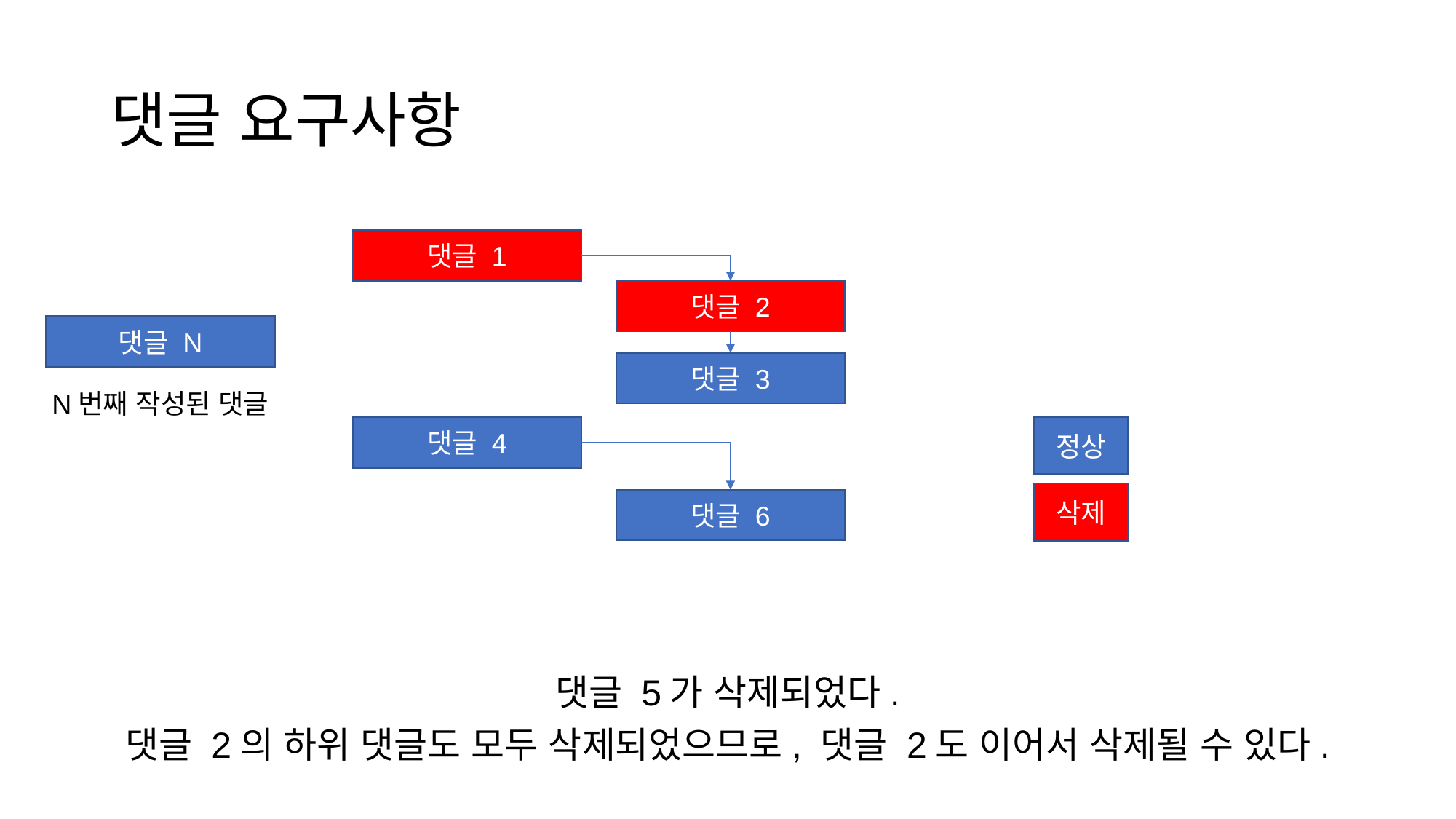

# 댓글 요구사항
댓글 1
댓글 2
댓글 N
댓글 3
N번째 작성된 댓글
댓글 4
정상
삭제
댓글 6
댓글 5가 삭제되었다.
댓글 2의 하위 댓글도 모두 삭제되었으므로, 댓글 2도 이어서 삭제될 수 있다.